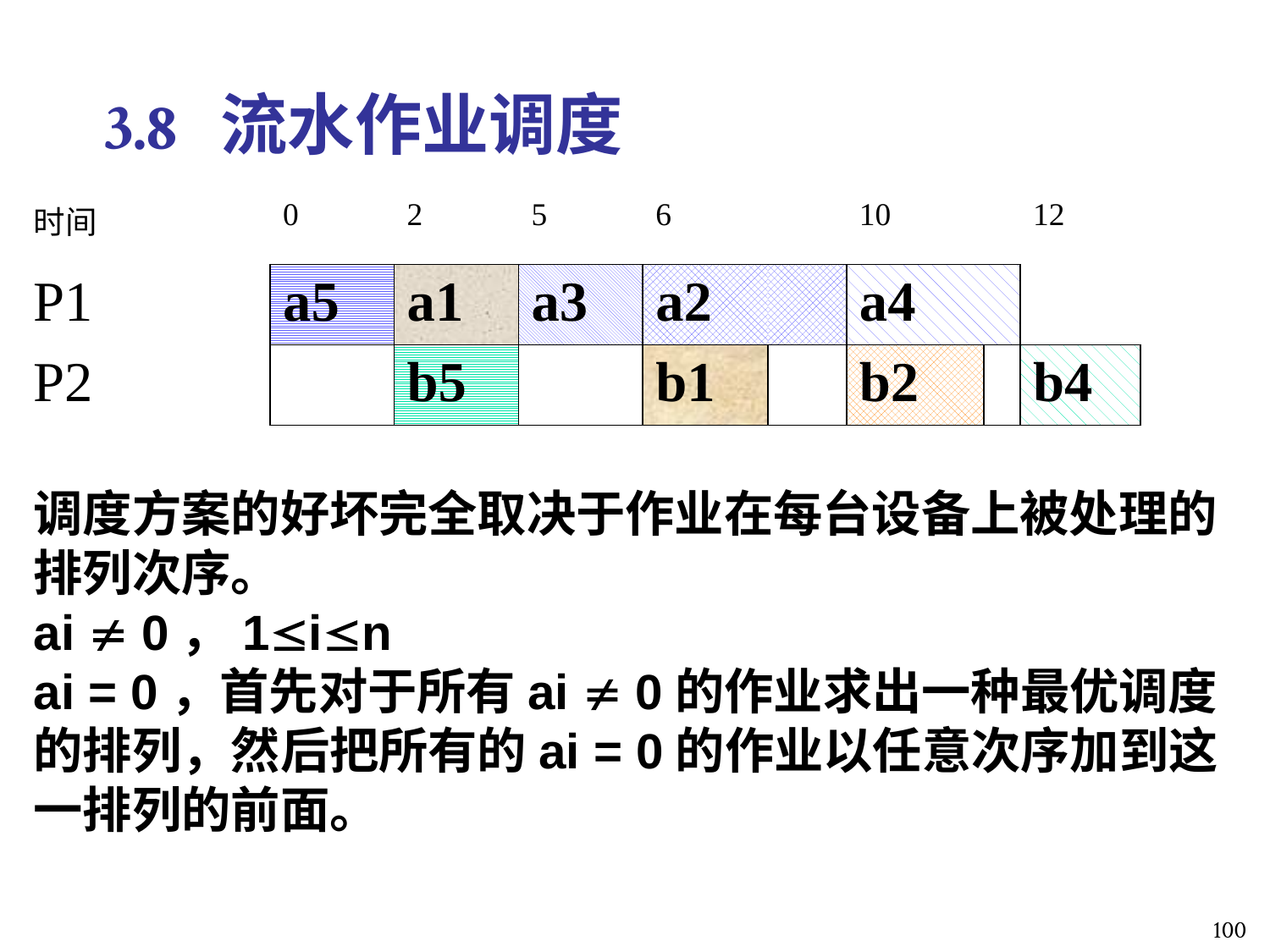

3.8  流水作业调度
| 时间 |  | 0 | 2 | 5 | 6 |  | 10 |  | 12 |
| --- | --- | --- | --- | --- | --- | --- | --- | --- | --- |
| P1 |  | a5 | a1 | a3 | a2 |  | a4 |  |  |
| P2 |  |  | b5 |  | b1 |  | b2 |  | b4 |
调度方案的好坏完全取决于作业在每台设备上被处理的排列次序。
ai ≠ 0，1≤i≤n
ai = 0，首先对于所有ai ≠ 0的作业求出一种最优调度的排列，然后把所有的ai = 0的作业以任意次序加到这一排列的前面。
100